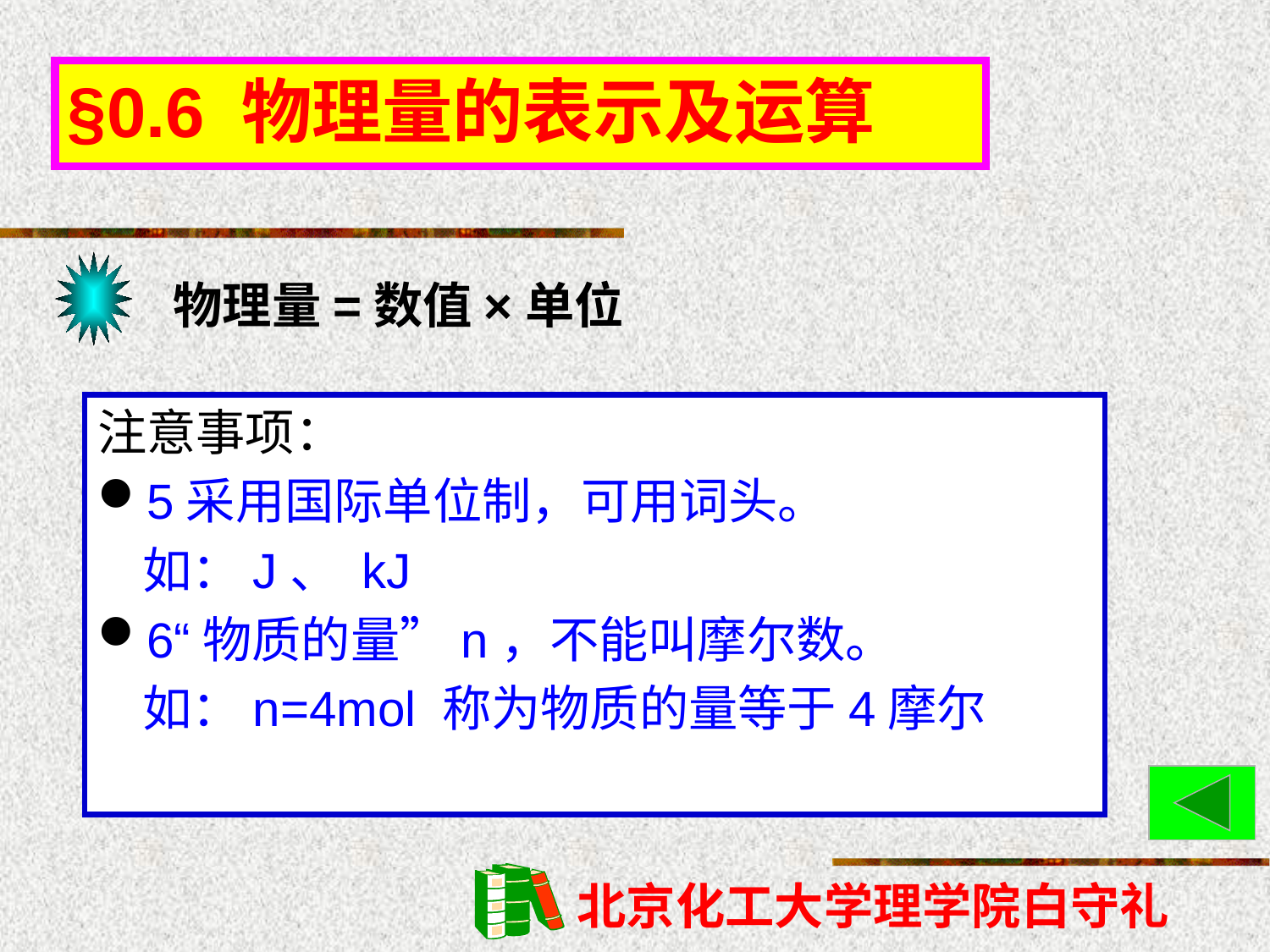

# §0.6 物理量的表示及运算

物理量=数值×单位
注意事项：
5采用国际单位制，可用词头。
   如：J、 kJ
6“物质的量”n，不能叫摩尔数。
   如：n=4mol 称为物质的量等于4摩尔